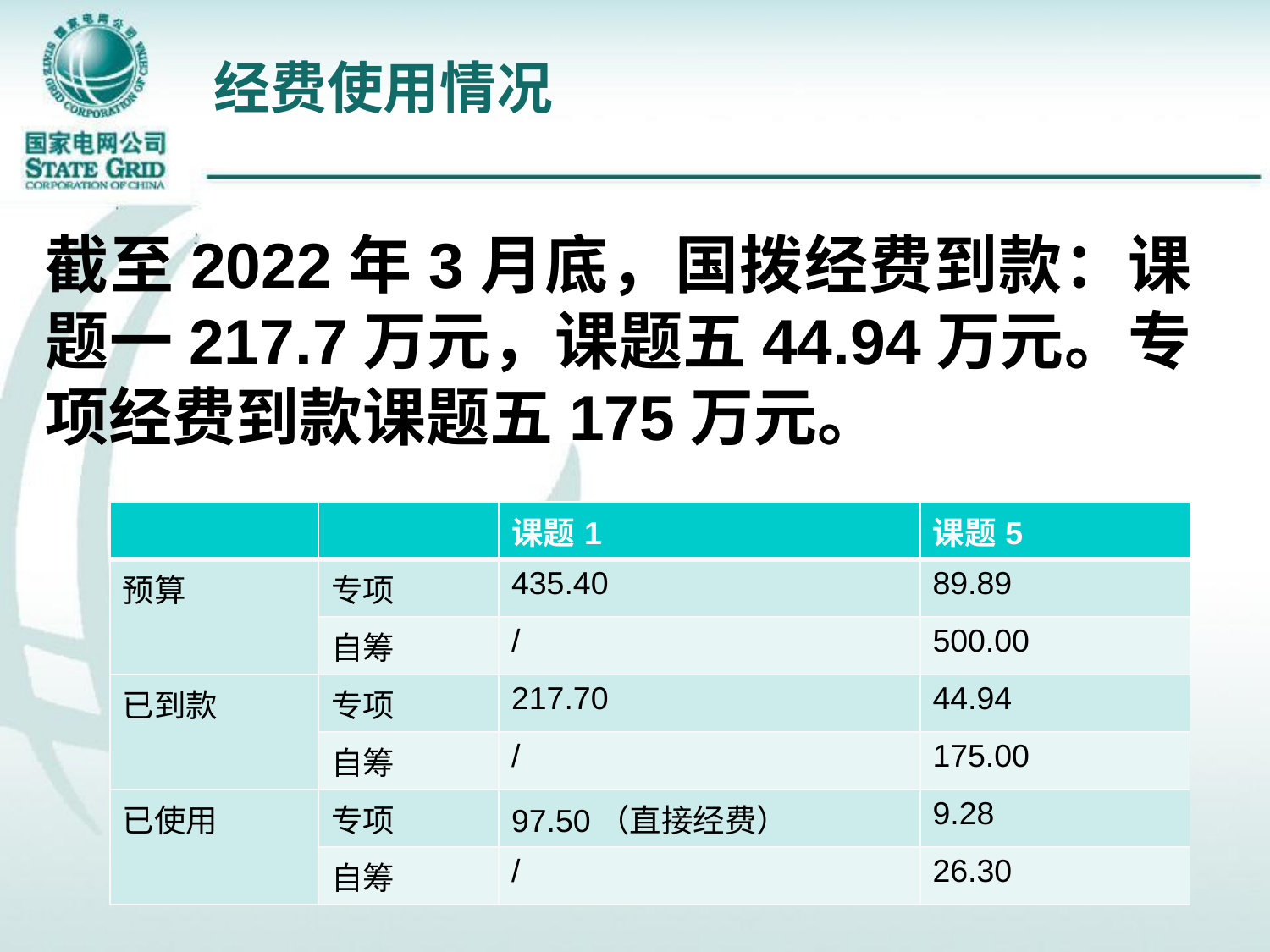

# 经费使用情况
截至2022年3月底，国拨经费到款：课题一217.7万元，课题五44.94万元。专项经费到款课题五175万元。
|  |  | 课题1 | 课题5 |
| --- | --- | --- | --- |
| 预算 | 专项 | 435.40 | 89.89 |
|  | 自筹 | / | 500.00 |
| 已到款 | 专项 | 217.70 | 44.94 |
|  | 自筹 | / | 175.00 |
| 已使用 | 专项 | 97.50（直接经费） | 9.28 |
|  | 自筹 | / | 26.30 |